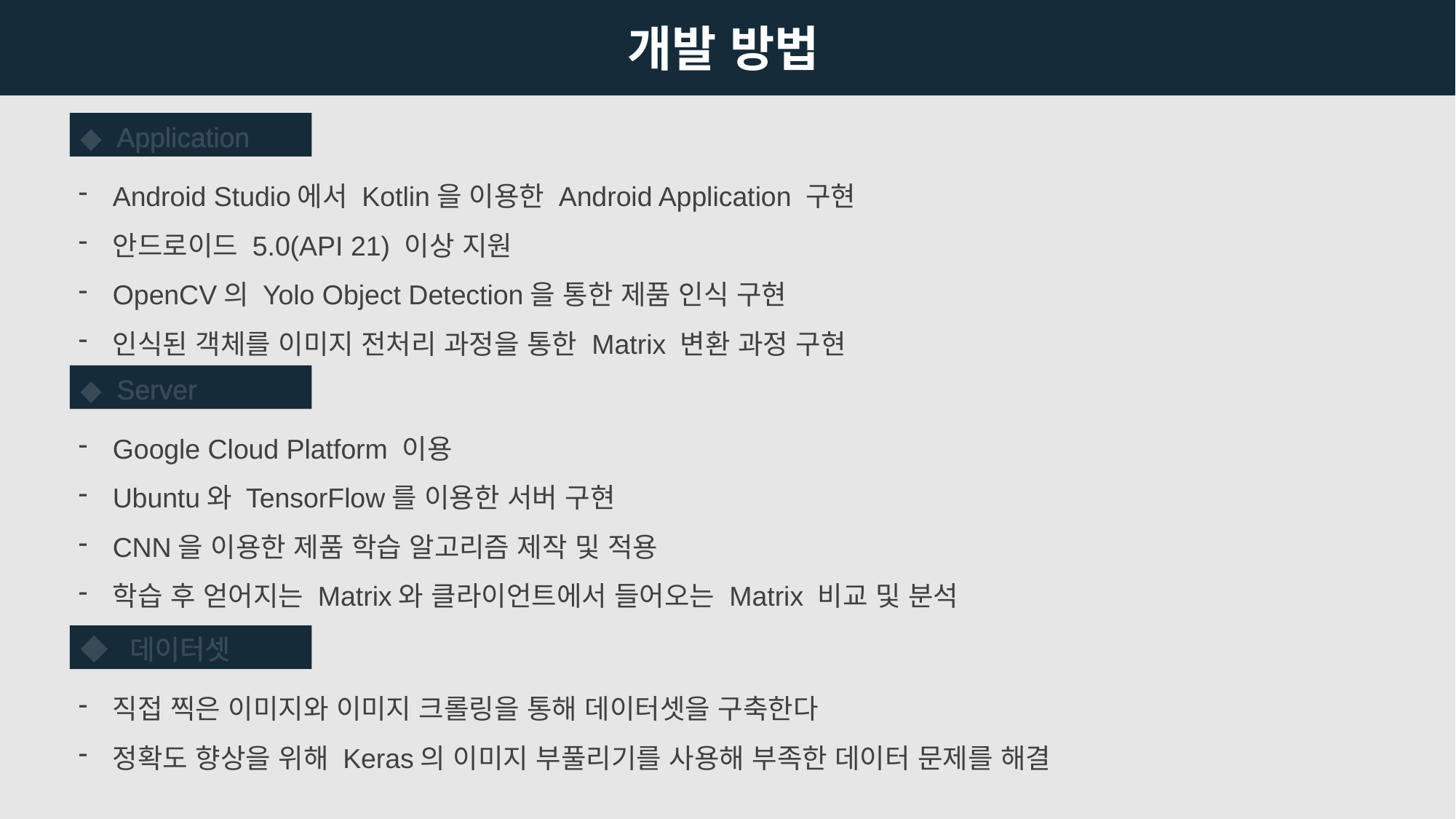

개발 방법

◆  Application
Android Studio에서 Kotlin을 이용한 Android Application 구현
안드로이드 5.0(API 21) 이상 지원
OpenCV의 Yolo Object Detection을 통한 제품 인식 구현
인식된 객체를 이미지 전처리 과정을 통한 Matrix 변환 과정 구현

◆  Server
Google Cloud Platform 이용
Ubuntu와 TensorFlow를 이용한 서버 구현
CNN을 이용한 제품 학습 알고리즘 제작 및 적용
학습 후 얻어지는 Matrix와 클라이언트에서 들어오는 Matrix 비교 및 분석

◆  데이터셋
직접 찍은 이미지와 이미지 크롤링을 통해 데이터셋을 구축한다
정확도 향상을 위해 Keras의 이미지 부풀리기를 사용해 부족한 데이터 문제를 해결